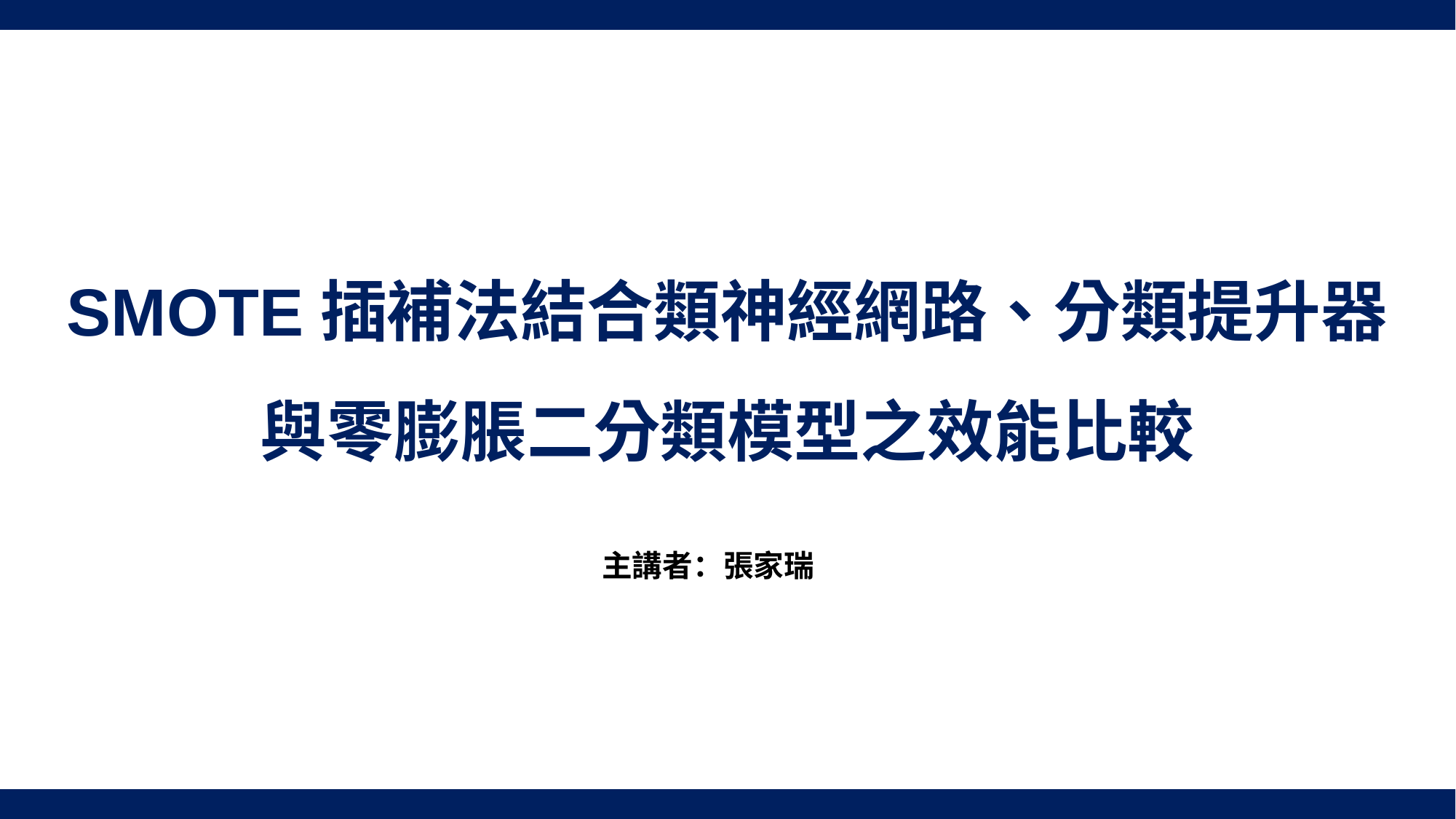

SMOTE插補法結合類神經網路、分類提升器與零膨脹二分類模型之效能比較
主講者：張家瑞